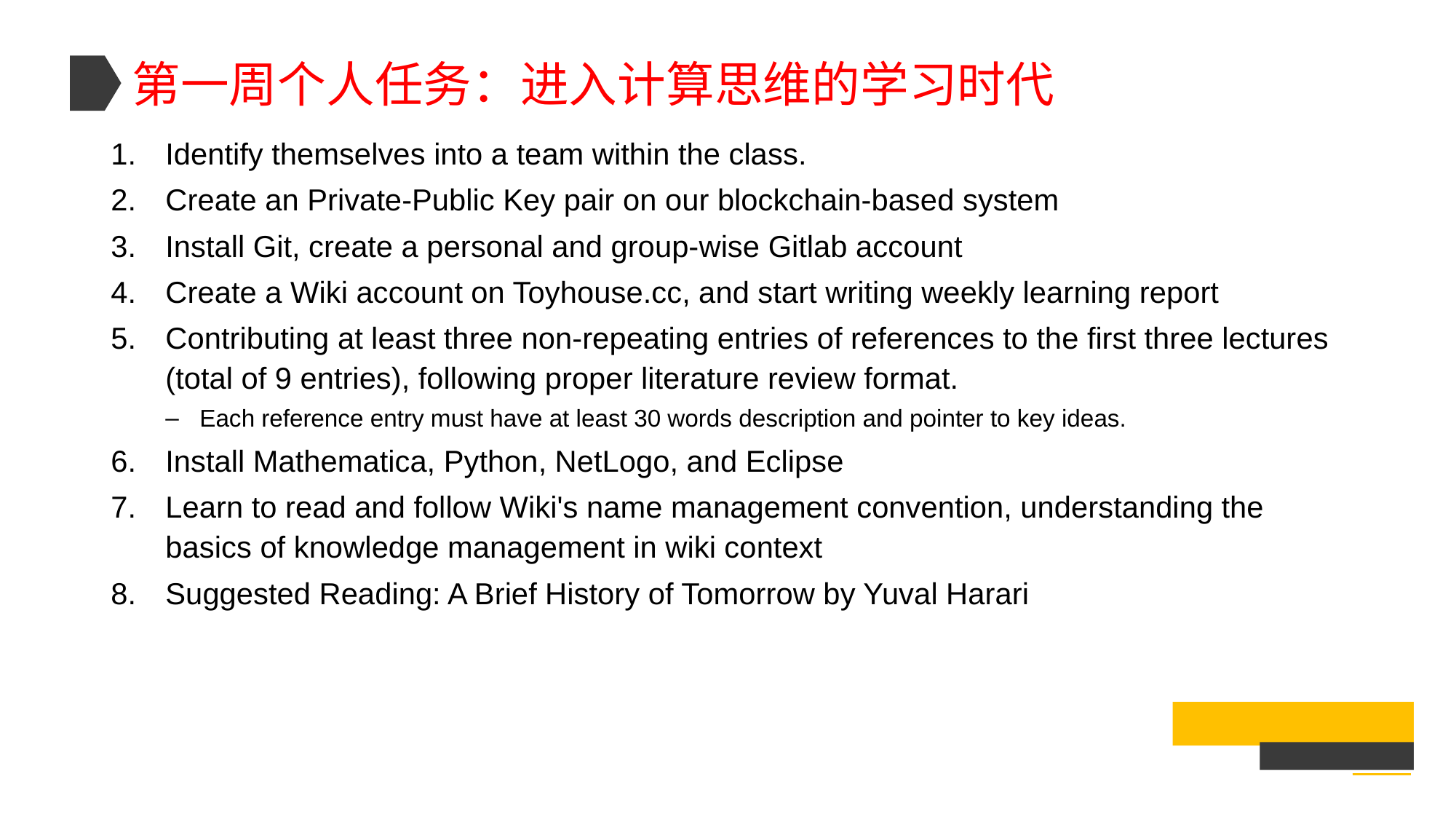

第一周个人任务：进入计算思维的学习时代

Identify themselves into a team within the class.
Create an Private-Public Key pair on our blockchain-based system
Install Git, create a personal and group-wise Gitlab account
Create a Wiki account on Toyhouse.cc, and start writing weekly learning report
Contributing at least three non-repeating entries of references to the first three lectures (total of 9 entries), following proper literature review format.
Each reference entry must have at least 30 words description and pointer to key ideas.
Install Mathematica, Python, NetLogo, and Eclipse
Learn to read and follow Wiki's name management convention, understanding the basics of knowledge management in wiki context
Suggested Reading: A Brief History of Tomorrow by Yuval Harari